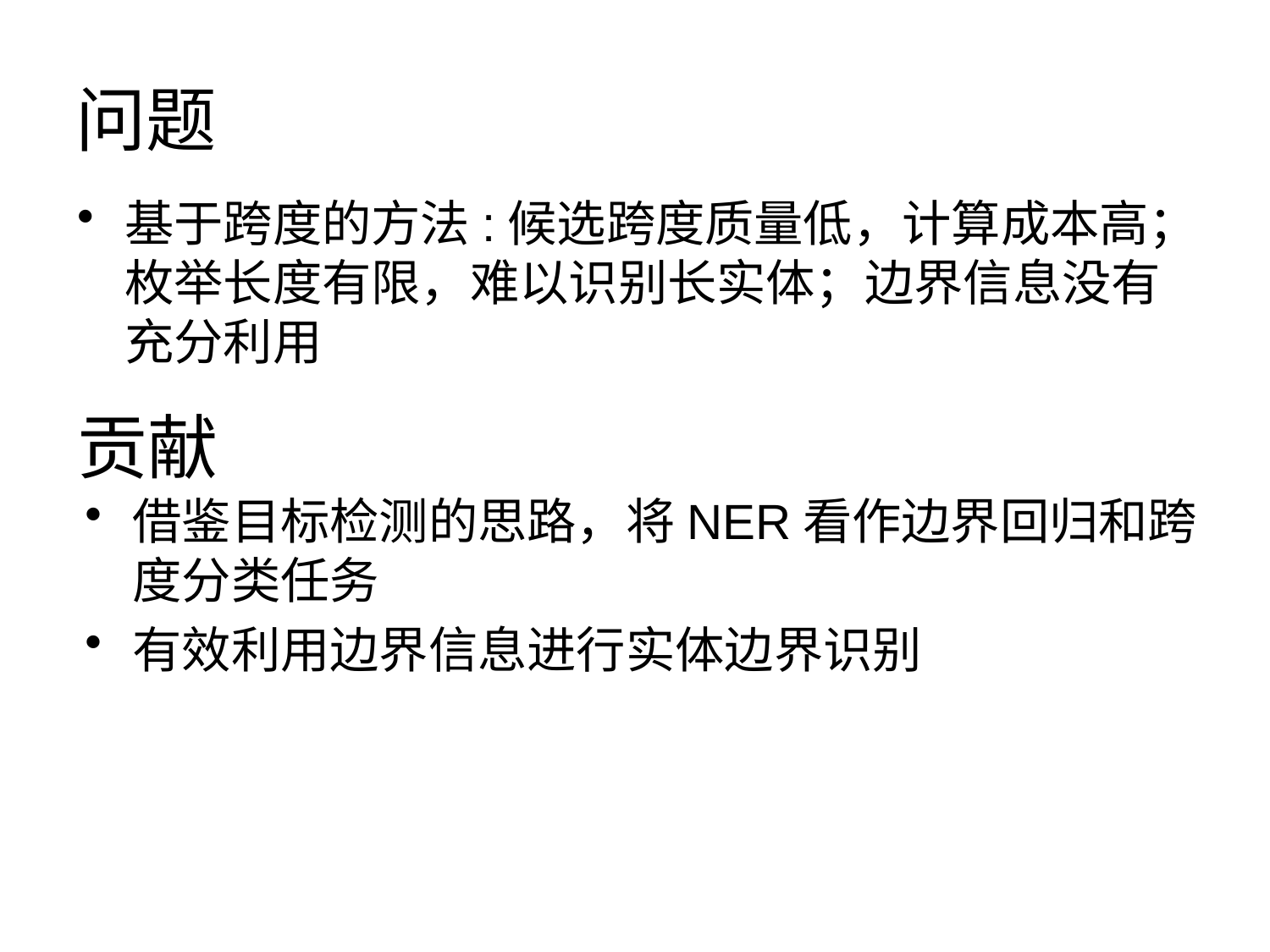

# 问题
基于跨度的方法:候选跨度质量低，计算成本高；枚举长度有限，难以识别长实体；边界信息没有充分利用
贡献
借鉴目标检测的思路，将NER看作边界回归和跨度分类任务
有效利用边界信息进行实体边界识别